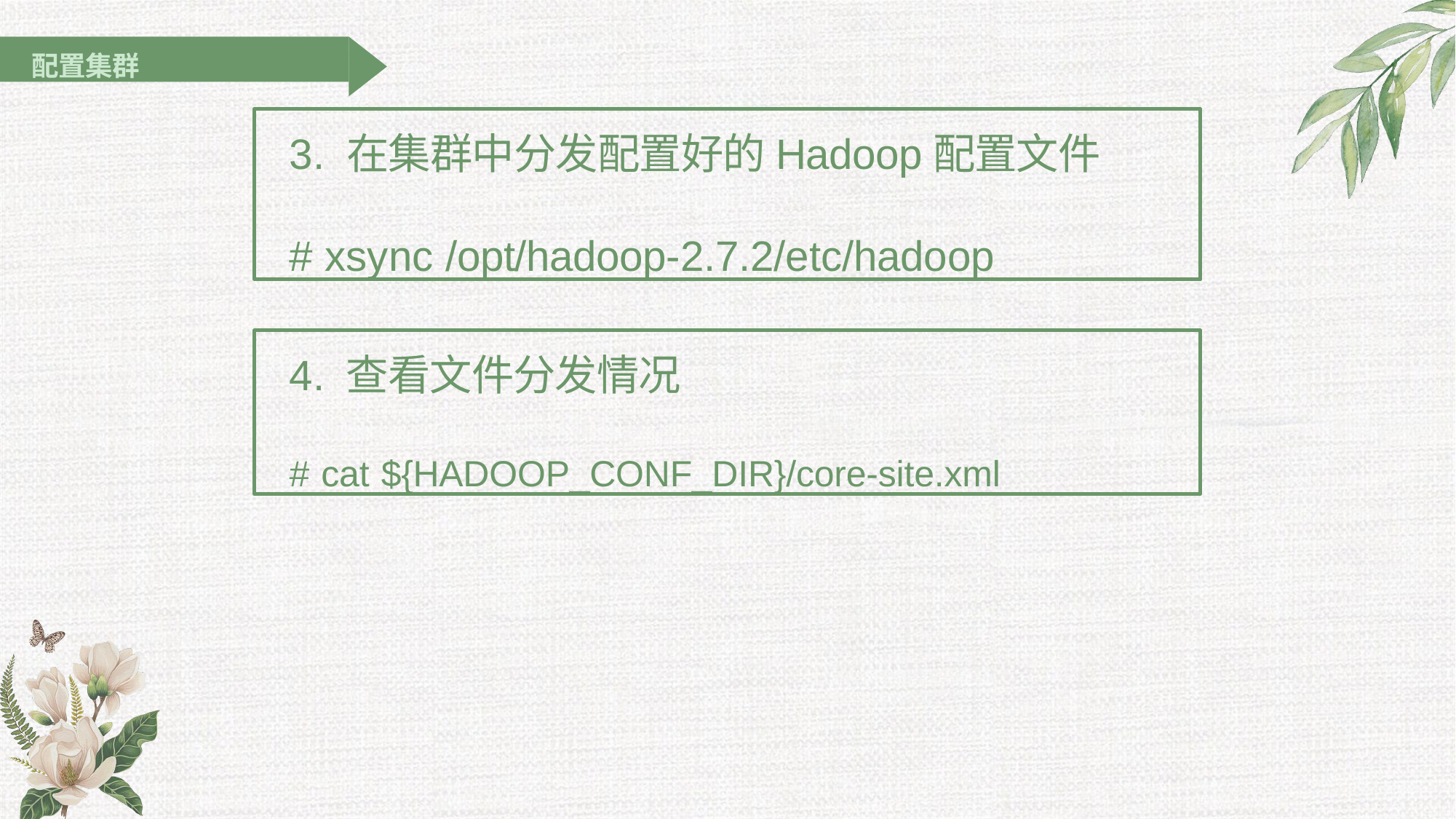

配置集群
3. 在集群中分发配置好的Hadoop配置文件
# xsync /opt/hadoop-2.7.2/etc/hadoop
4. 查看文件分发情况
# cat ${HADOOP_CONF_DIR}/core-site.xml